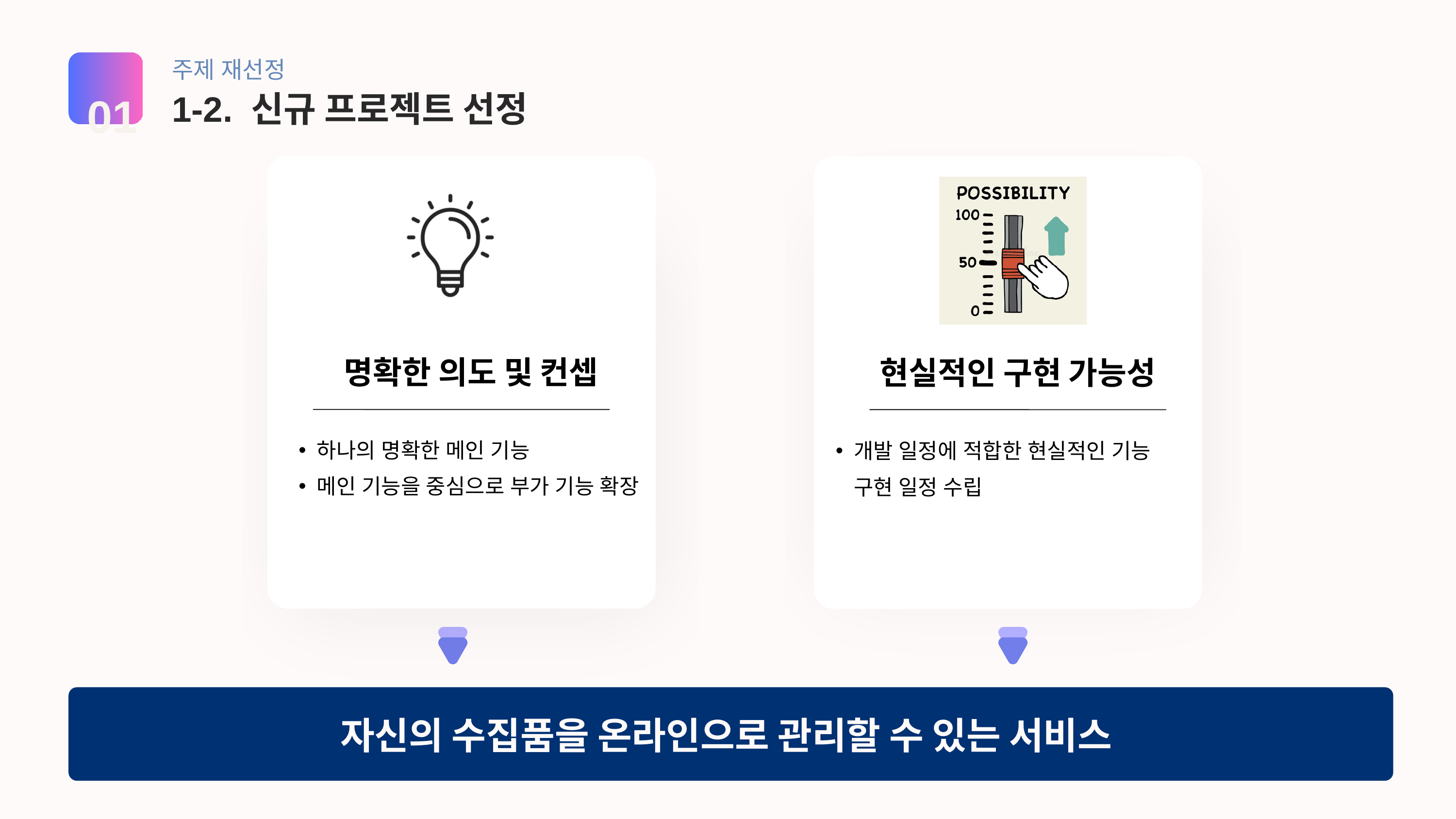

주제 재선정

01
1-2. 신규 프로젝트 선정

현실적인 구현 가능성

개발 일정에 적합한 현실적인 기능 구현 일정 수립

명확한 의도 및 컨셉

하나의 명확한 메인 기능
메인 기능을 중심으로 부가 기능 확장

자신의 수집품을 온라인으로 관리할 수 있는 서비스